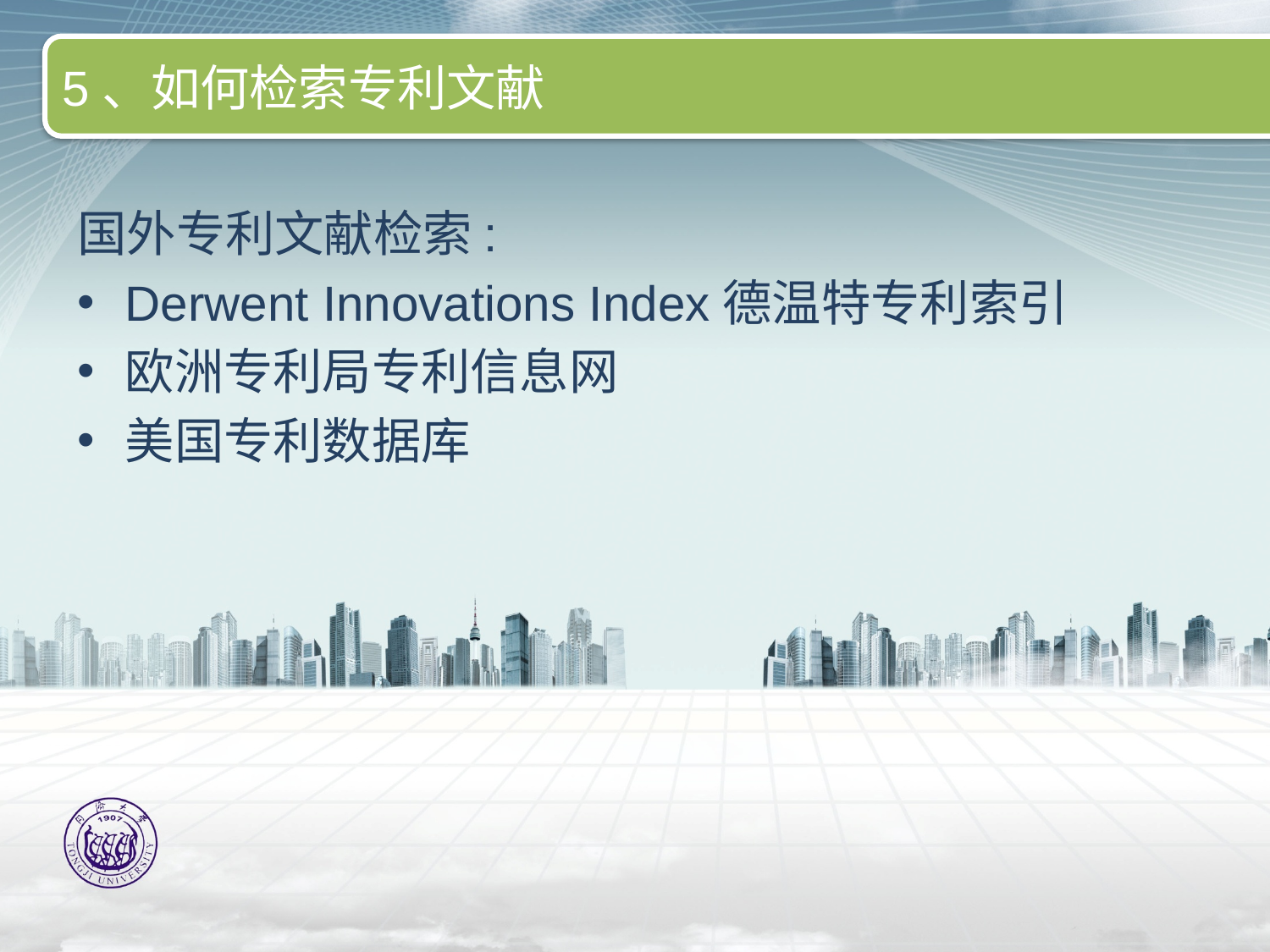

5、如何检索专利文献
国外专利文献检索:
Derwent Innovations Index德温特专利索引
欧洲专利局专利信息网
美国专利数据库